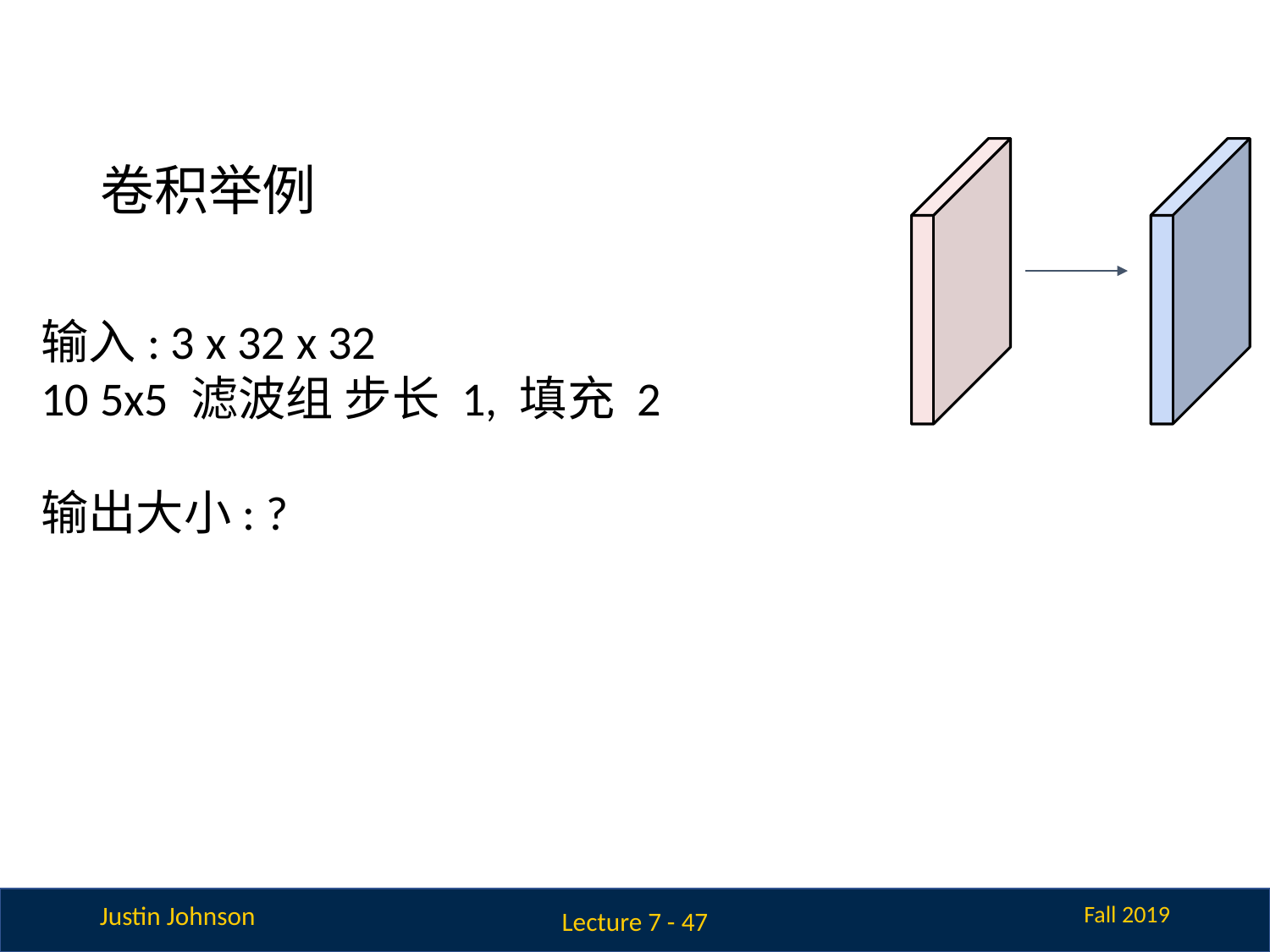

# 卷积举例
输入: 3 x 32 x 32
10 5x5 滤波组 步长 1, 填充 2

输出大小: ?
Lecture 7 - 47